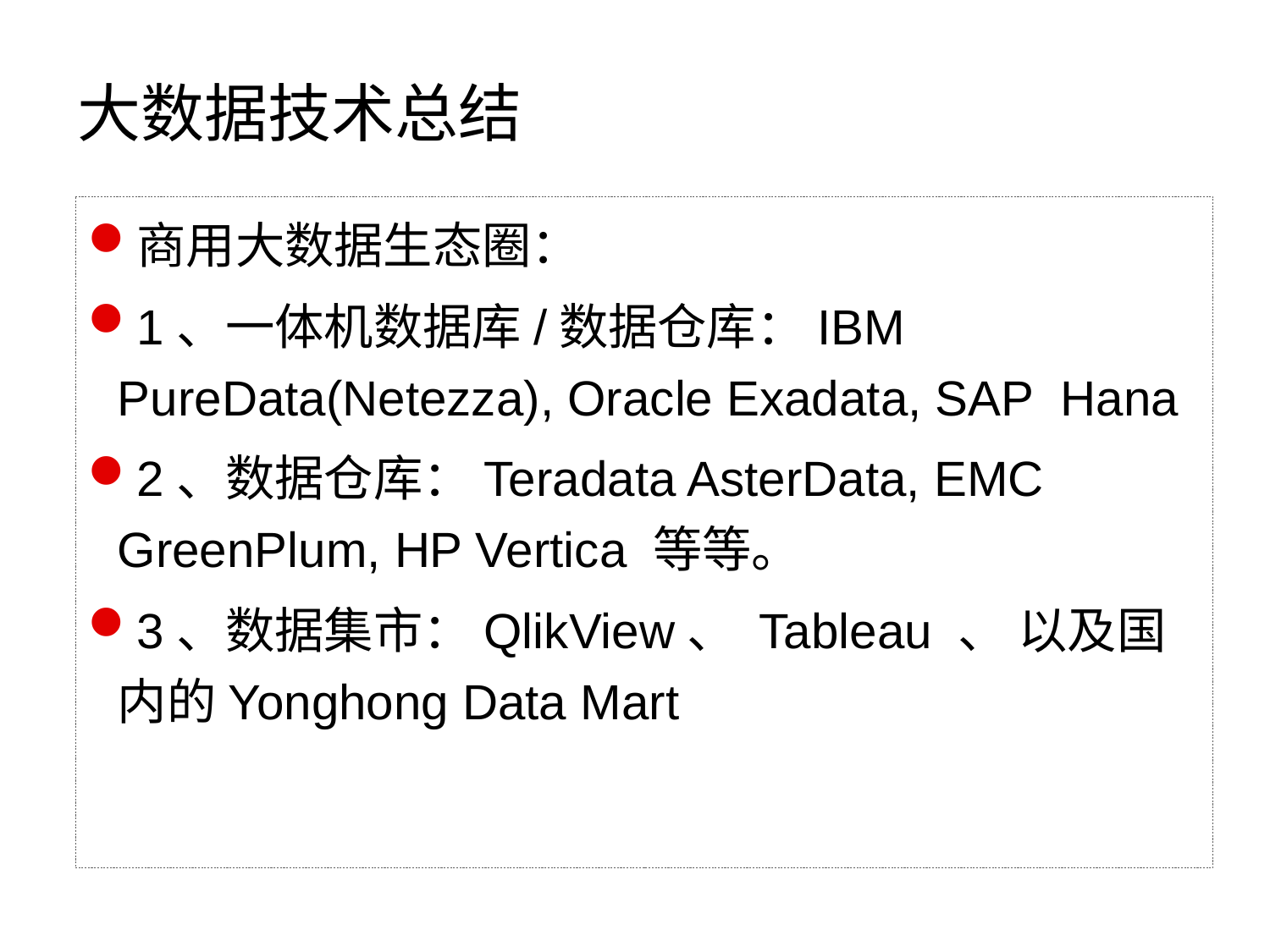

大数据技术总结
商用大数据生态圈：
1、一体机数据库/数据仓库：IBM PureData(Netezza), Oracle Exadata, SAP  Hana
2、数据仓库：Teradata AsterData, EMC GreenPlum, HP Vertica 等等。
3、数据集市：QlikView、 Tableau 、 以及国内的Yonghong Data Mart